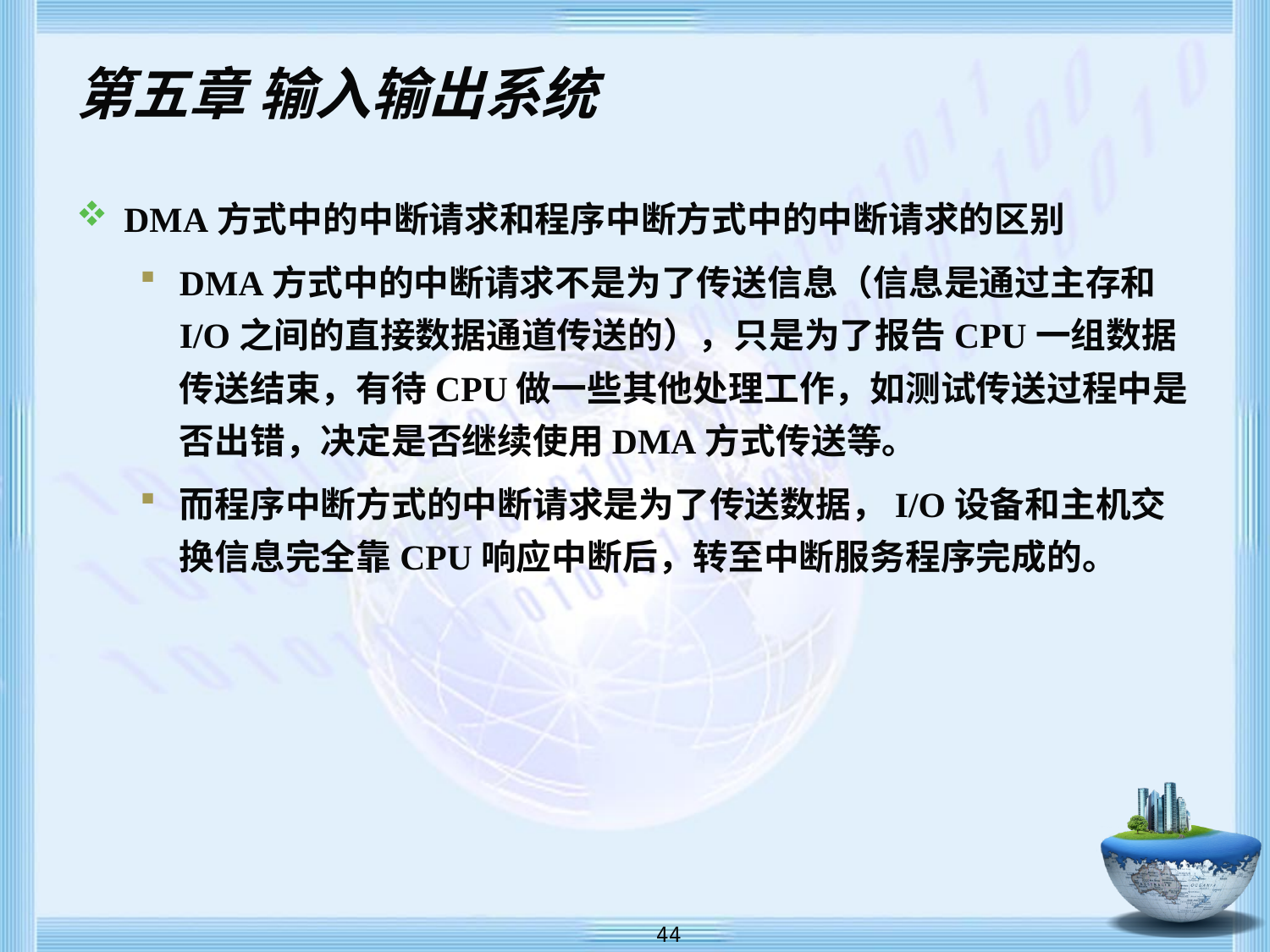

# 第五章 输入输出系统
DMA方式中的中断请求和程序中断方式中的中断请求的区别
DMA方式中的中断请求不是为了传送信息（信息是通过主存和I/O之间的直接数据通道传送的），只是为了报告CPU一组数据传送结束，有待CPU做一些其他处理工作，如测试传送过程中是否出错，决定是否继续使用DMA方式传送等。
而程序中断方式的中断请求是为了传送数据，I/O设备和主机交换信息完全靠CPU响应中断后，转至中断服务程序完成的。

    44